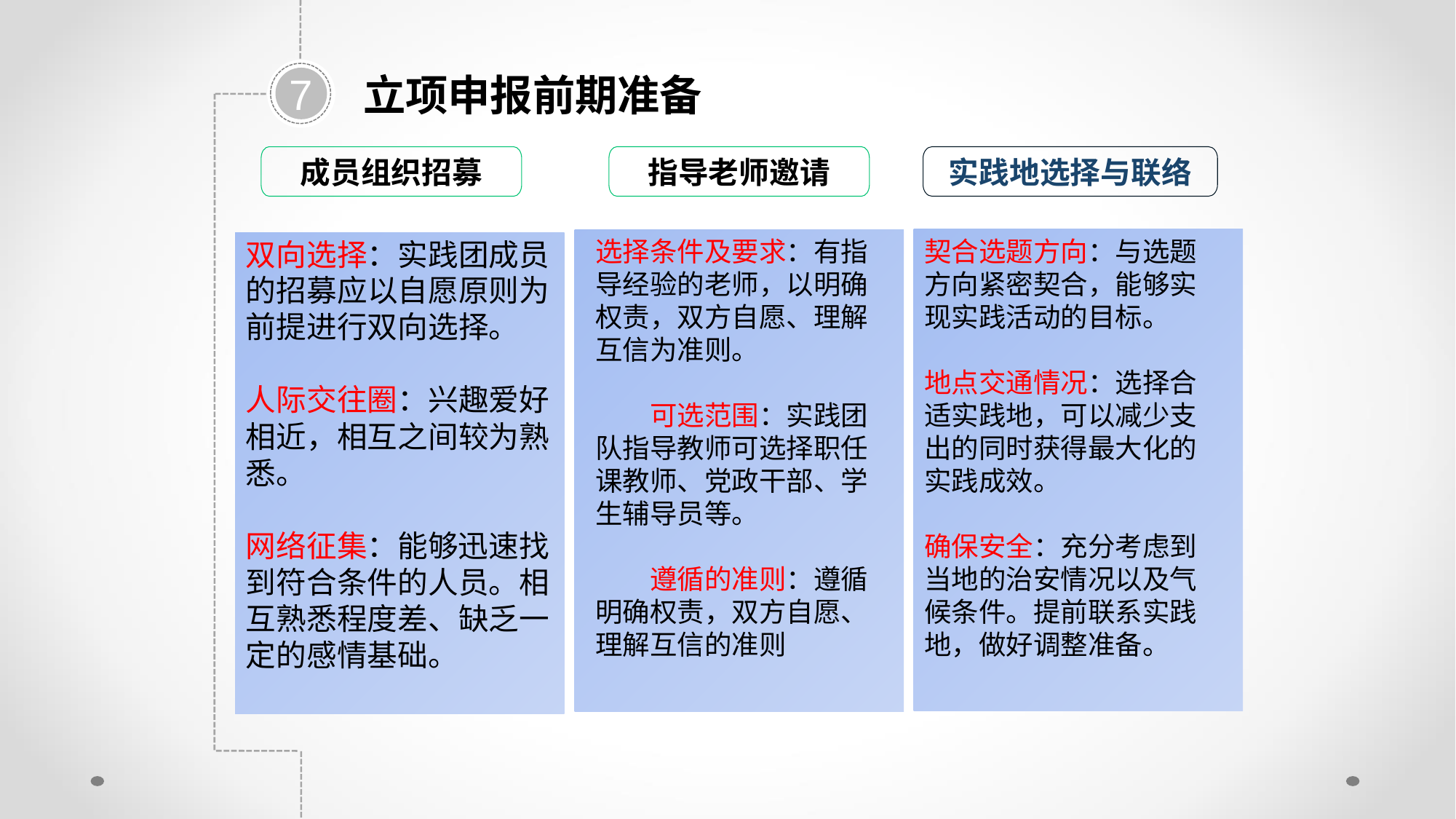

立项申报前期准备

7

成员组织招募
指导老师邀请
实践地选择与联络
选择条件及要求：有指导经验的老师，以明确权责，双方自愿、理解互信为准则。

可选范围：实践团队指导教师可选择职任课教师、党政干部、学生辅导员等。

遵循的准则：遵循明确权责，双方自愿、理解互信的准则

契合选题方向：与选题方向紧密契合，能够实现实践活动的目标。

地点交通情况：选择合适实践地，可以减少支出的同时获得最大化的实践成效。

确保安全：充分考虑到当地的治安情况以及气候条件。提前联系实践地，做好调整准备。

双向选择：实践团成员的招募应以自愿原则为前提进行双向选择。

人际交往圈：兴趣爱好相近，相互之间较为熟悉。

网络征集：能够迅速找到符合条件的人员。相互熟悉程度差、缺乏一定的感情基础。